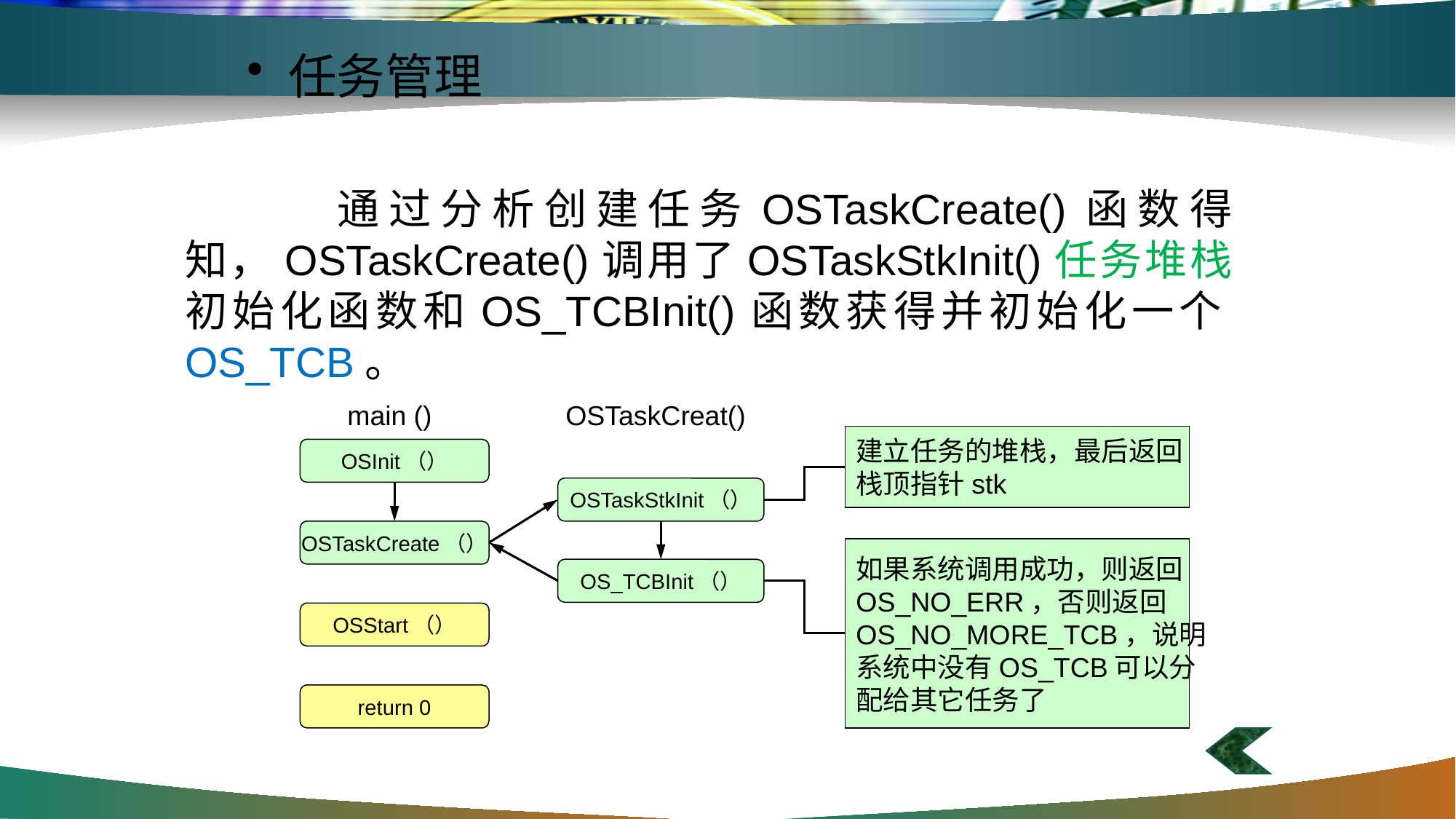

#
任务管理

       通过分析创建任务OSTaskCreate()函数得知，OSTaskCreate()调用了OSTaskStkInit()任务堆栈初始化函数和OS_TCBInit()函数获得并初始化一个OS_TCB。
main ()
OSTaskCreat()
建立任务的堆栈，最后返回
栈顶指针stk
OSInit（）
OSTaskStkInit（）
OSTaskCreate（）
如果系统调用成功，则返回
OS_NO_ERR，否则返回
OS_NO_MORE_TCB，说明
系统中没有OS_TCB可以分
配给其它任务了
OS_TCBInit（）
OSStart（）
return 0